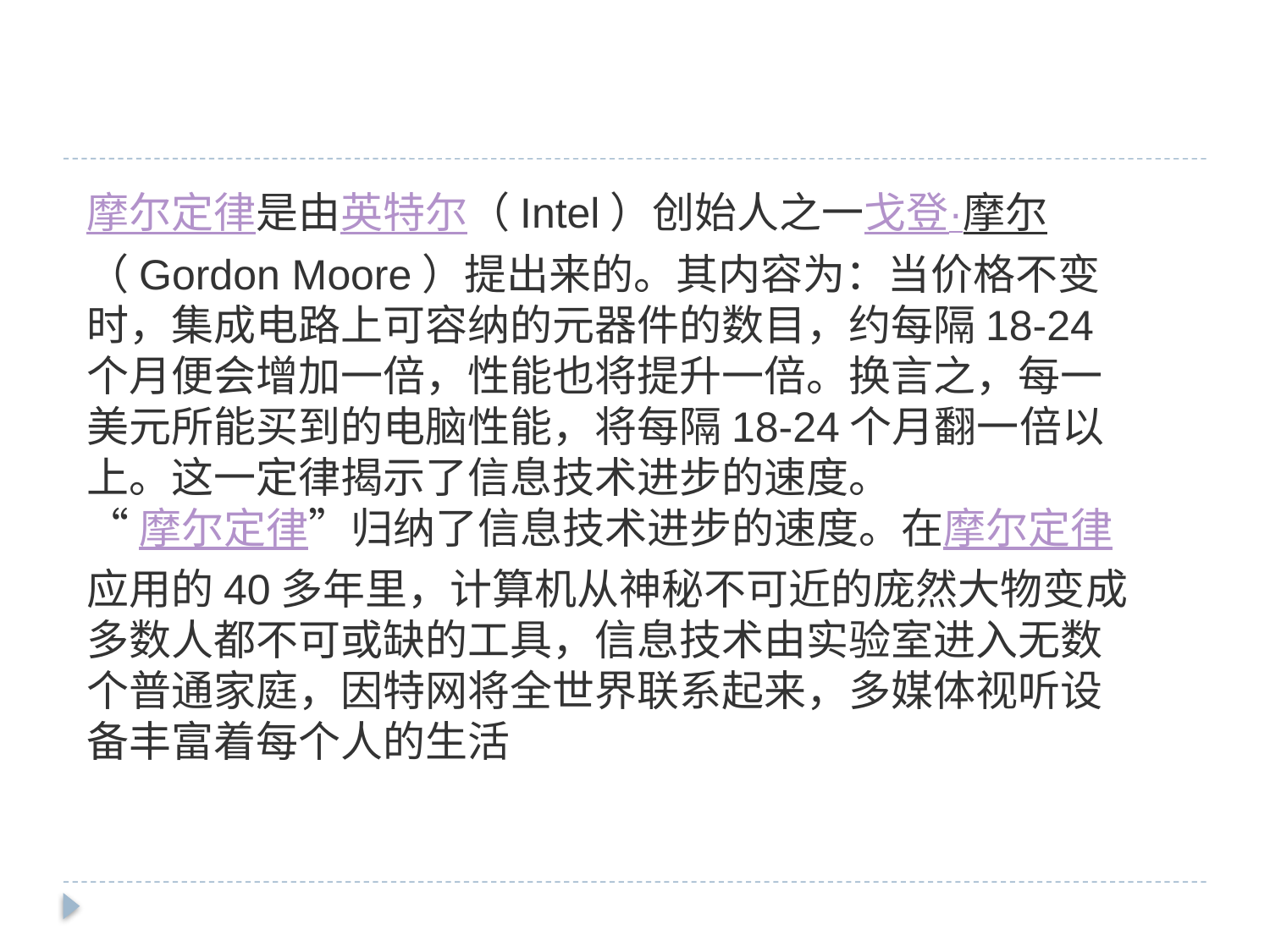

摩尔定律是由英特尔（Intel）创始人之一戈登·摩尔（Gordon Moore）提出来的。其内容为：当价格不变时，集成电路上可容纳的元器件的数目，约每隔18-24个月便会增加一倍，性能也将提升一倍。换言之，每一美元所能买到的电脑性能，将每隔18-24个月翻一倍以上。这一定律揭示了信息技术进步的速度。
“摩尔定律”归纳了信息技术进步的速度。在摩尔定律应用的40多年里，计算机从神秘不可近的庞然大物变成多数人都不可或缺的工具，信息技术由实验室进入无数个普通家庭，因特网将全世界联系起来，多媒体视听设备丰富着每个人的生活